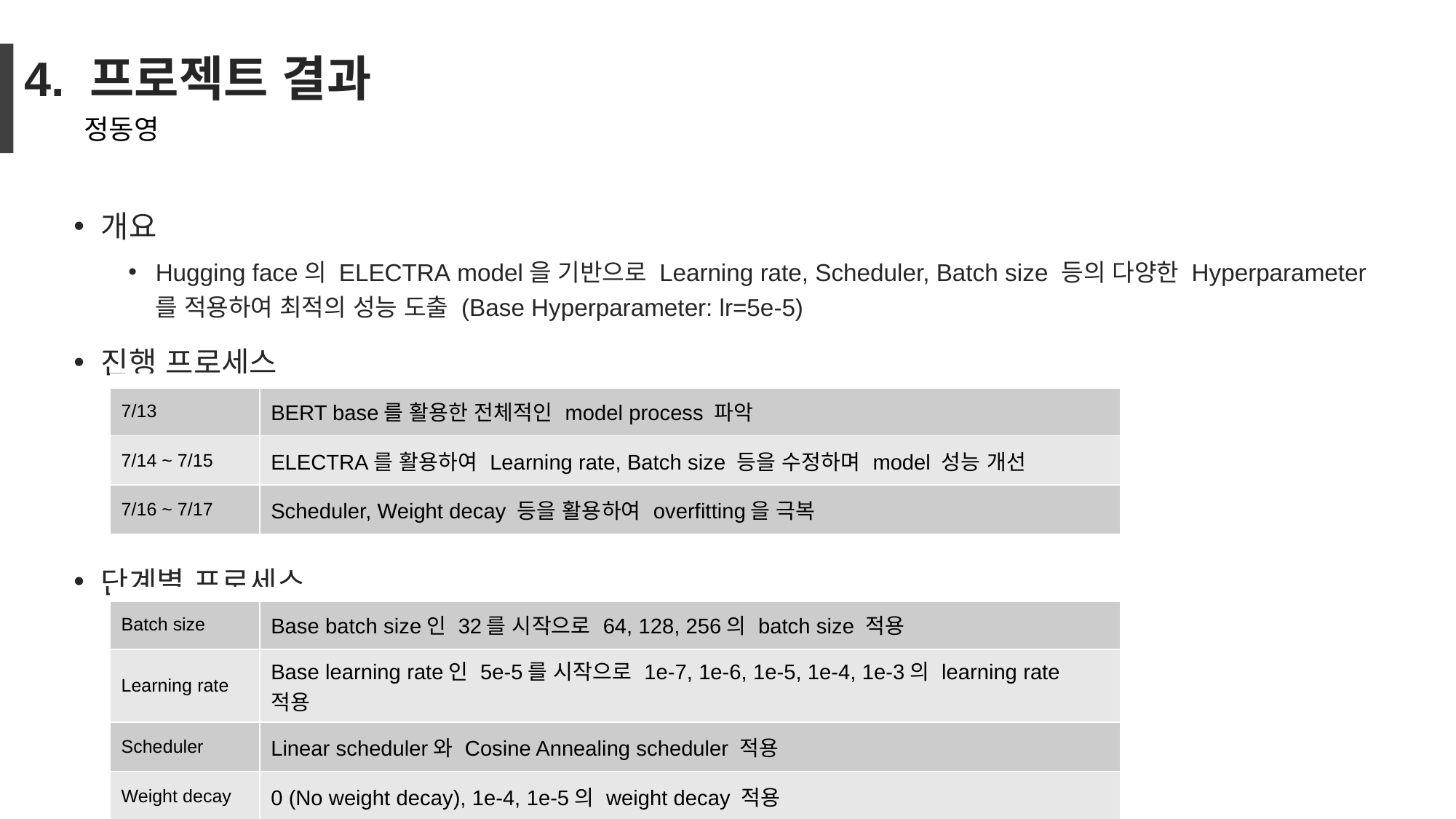

# 4. 프로젝트 결과
정동영
개요
Hugging face의 ELECTRA model을 기반으로 Learning rate, Scheduler, Batch size 등의 다양한 Hyperparameter를 적용하여 최적의 성능 도출 (Base Hyperparameter: lr=5e-5)
진행 프로세스

단계별 프로세스

|  |  |
| --- | --- |
| 7/13 | BERT base를 활용한 전체적인 model process 파악 |
| 7/14 ~ 7/15 | ELECTRA를 활용하여 Learning rate, Batch size 등을 수정하며 model 성능 개선 |
| 7/16 ~ 7/17 | Scheduler, Weight decay 등을 활용하여 overfitting을 극복 |
|  |  |
| --- | --- |
| Batch size | Base batch size인 32를 시작으로 64, 128, 256의 batch size 적용 |
| Learning rate | Base learning rate인 5e-5를 시작으로 1e-7, 1e-6, 1e-5, 1e-4, 1e-3의 learning rate 적용 |
| Scheduler | Linear scheduler와 Cosine Annealing scheduler 적용 |
| Weight decay | 0 (No weight decay), 1e-4, 1e-5의 weight decay 적용 |